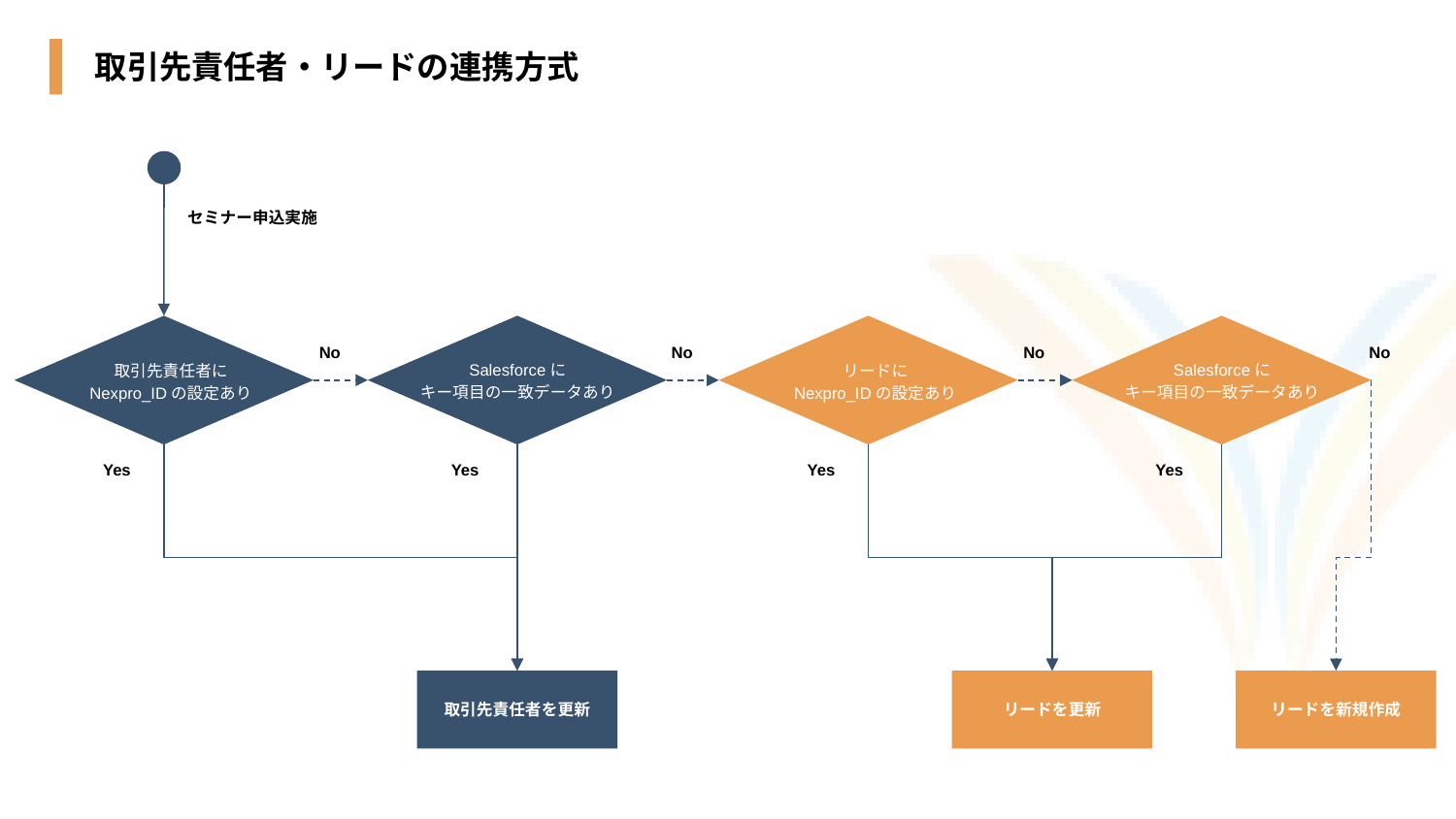

取引先責任者・リードの連携方式

セミナー申込実施

No
No
No
No
Salesforceに
キー項目の一致データあり
Salesforceに
キー項目の一致データあり
取引先責任者に
Nexpro_IDの設定あり
リードに
Nexpro_IDの設定あり
Yes
Yes
Yes
Yes
取引先責任者を更新
リードを更新
リードを新規作成